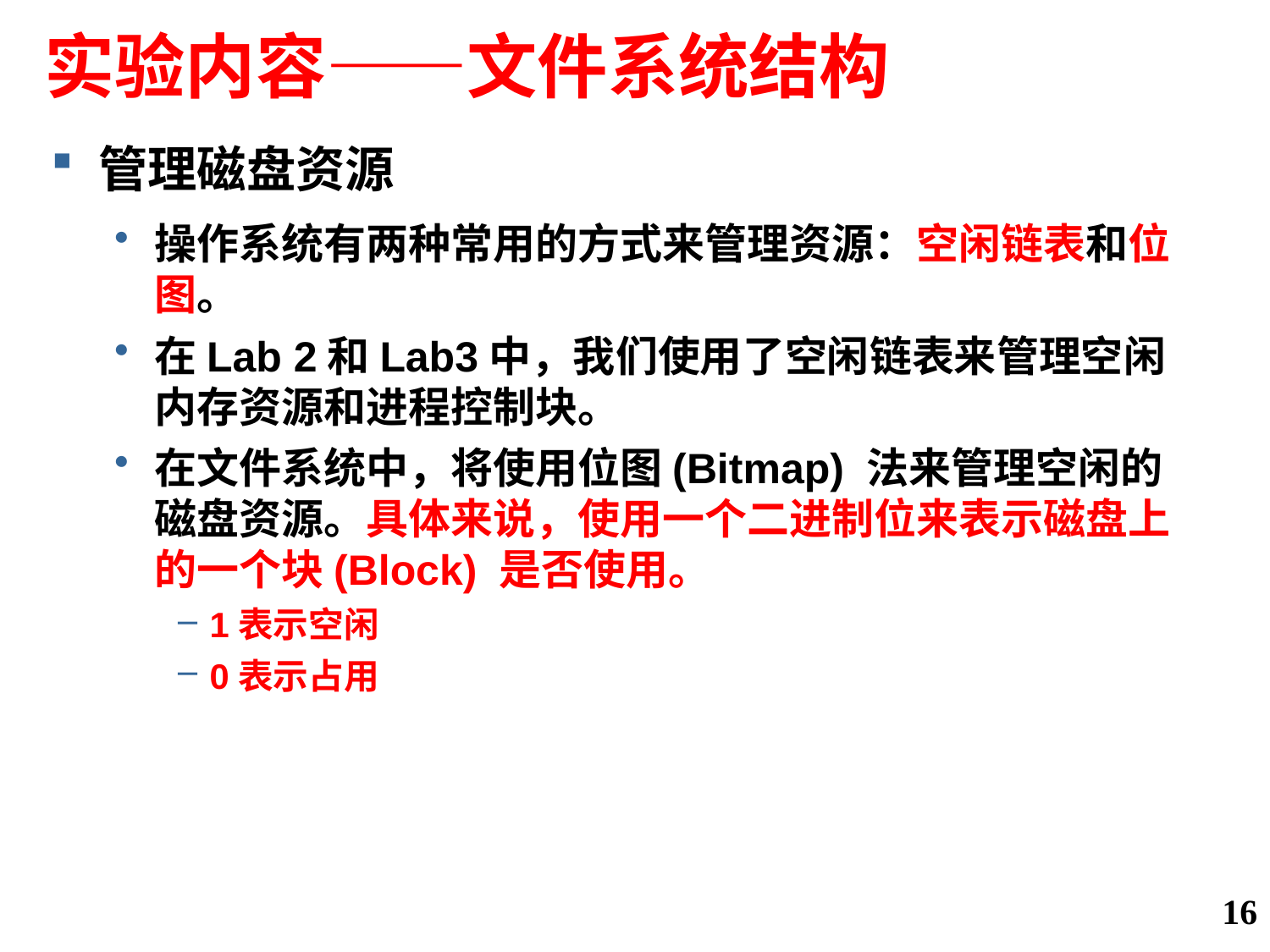

# 实验内容——文件系统结构
管理磁盘资源
操作系统有两种常用的方式来管理资源：空闲链表和位图。
在Lab 2和Lab3中，我们使用了空闲链表来管理空闲内存资源和进程控制块。
在文件系统中，将使用位图(Bitmap) 法来管理空闲的磁盘资源。具体来说，使用一个二进制位来表示磁盘上的一个块(Block) 是否使用。
1表示空闲
0表示占用